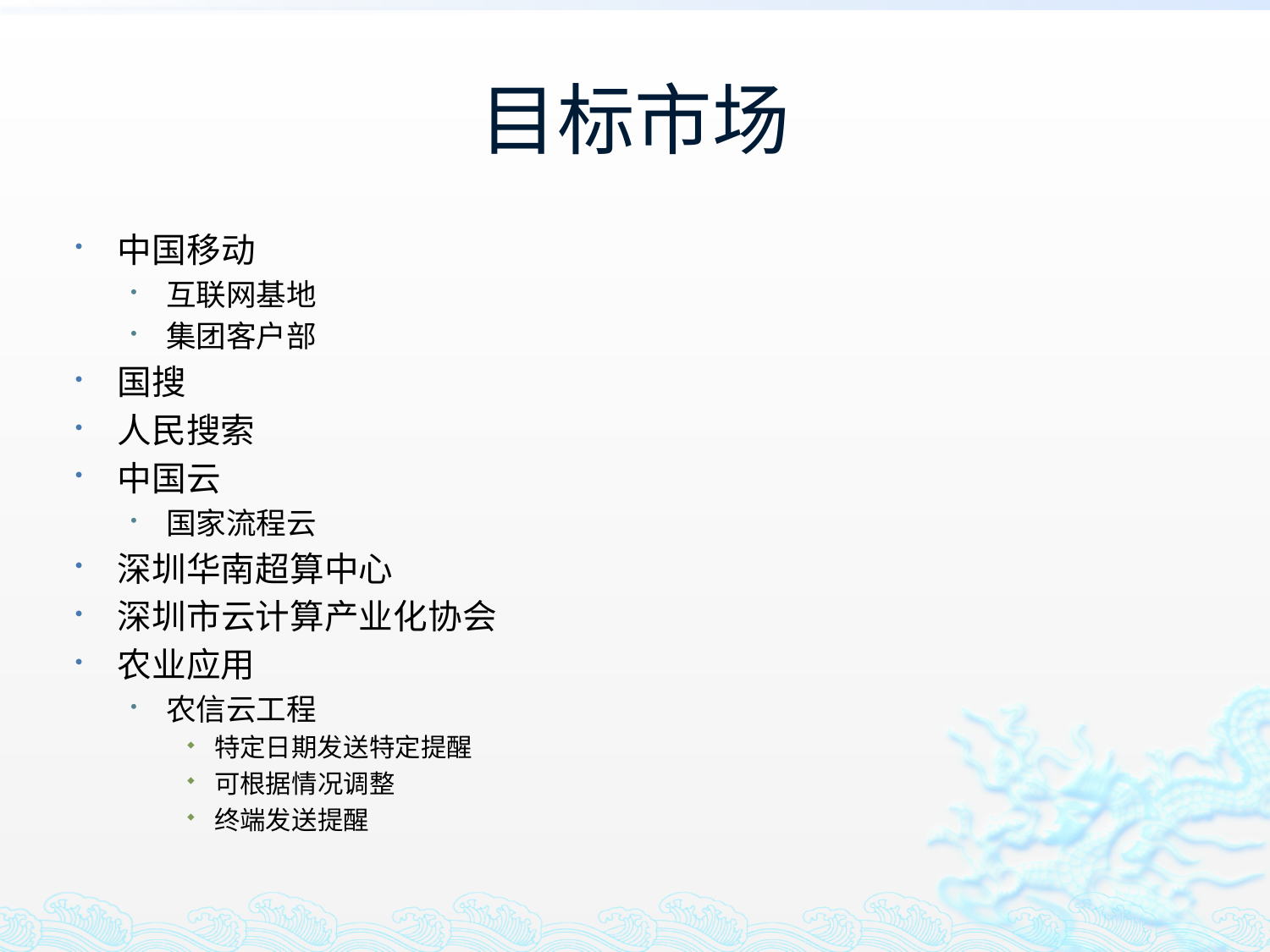

# 目标市场
中国移动
互联网基地
集团客户部
国搜
人民搜索
中国云
国家流程云
深圳华南超算中心
深圳市云计算产业化协会
农业应用
农信云工程
特定日期发送特定提醒
可根据情况调整
终端发送提醒